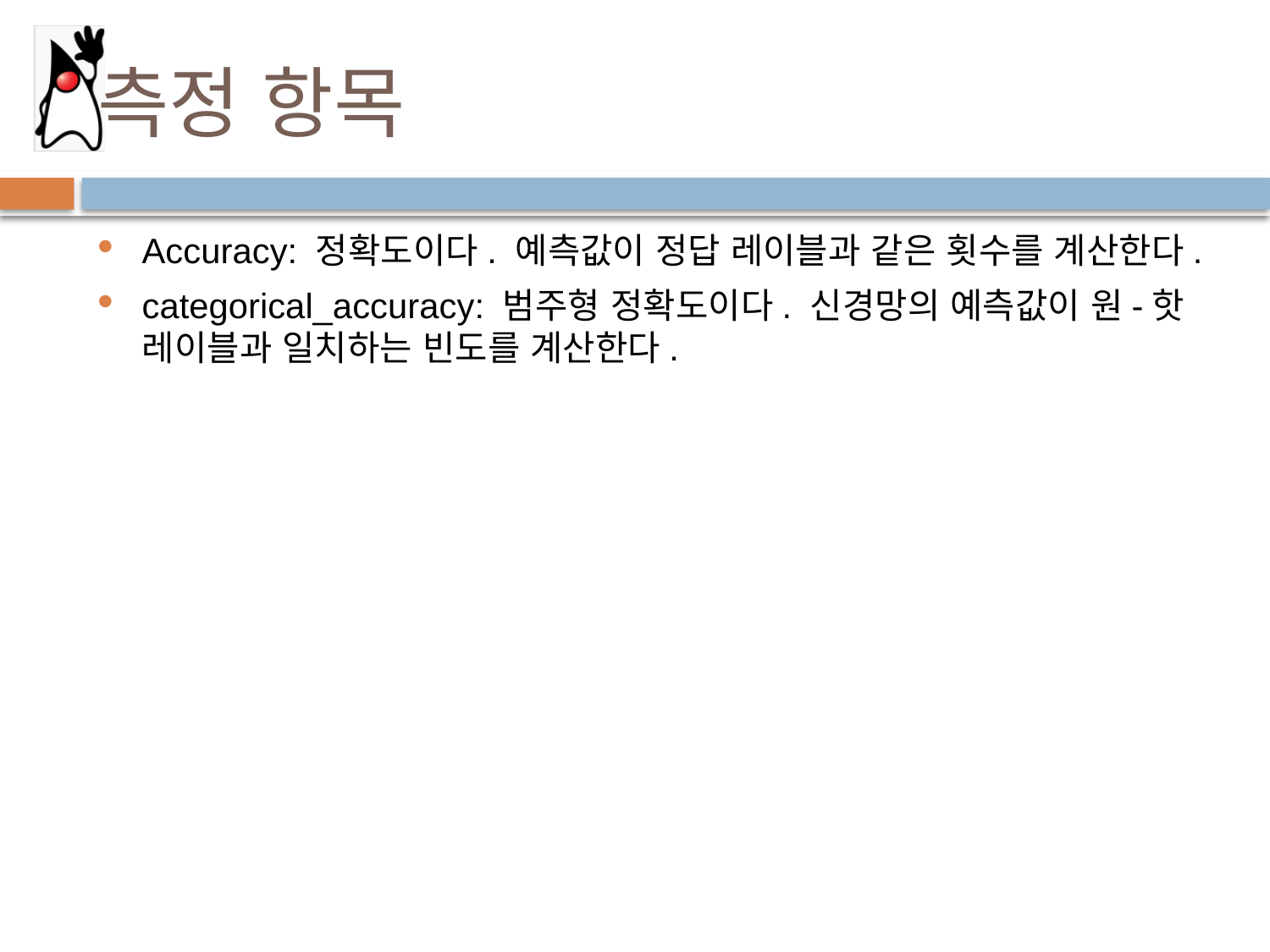

# 측정 항목
Accuracy: 정확도이다. 예측값이 정답 레이블과 같은 횟수를 계산한다.
categorical_accuracy: 범주형 정확도이다. 신경망의 예측값이 원-핫 레이블과 일치하는 빈도를 계산한다.